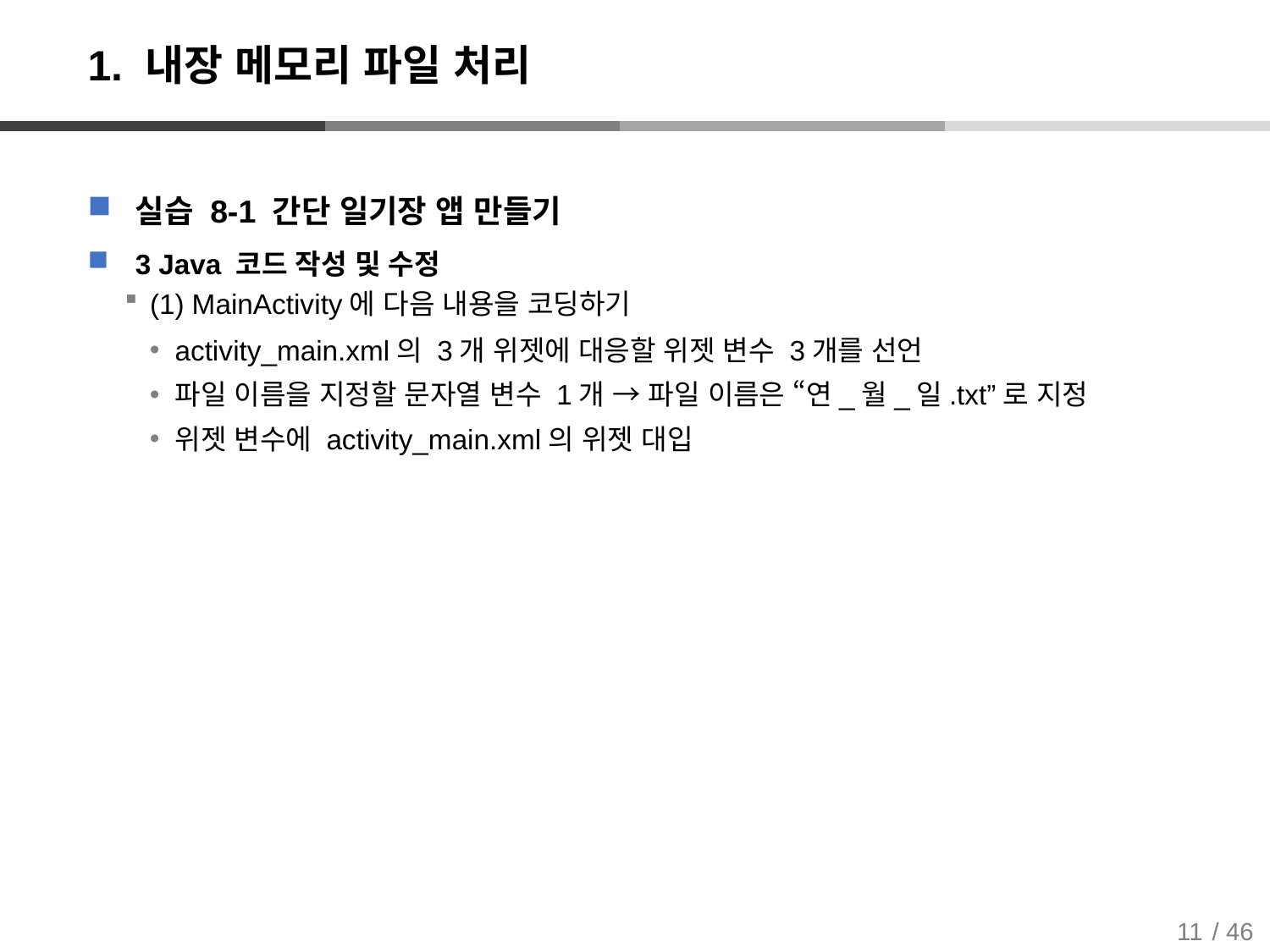

# 1. 내장 메모리 파일 처리
실습 8-1 간단 일기장 앱 만들기
3 Java 코드 작성 및 수정
(1) MainActivity에 다음 내용을 코딩하기
activity_main.xml의 3개 위젯에 대응할 위젯 변수 3개를 선언
파일 이름을 지정할 문자열 변수 1개 → 파일 이름은 “연_월_일.txt”로 지정
위젯 변수에 activity_main.xml의 위젯 대입